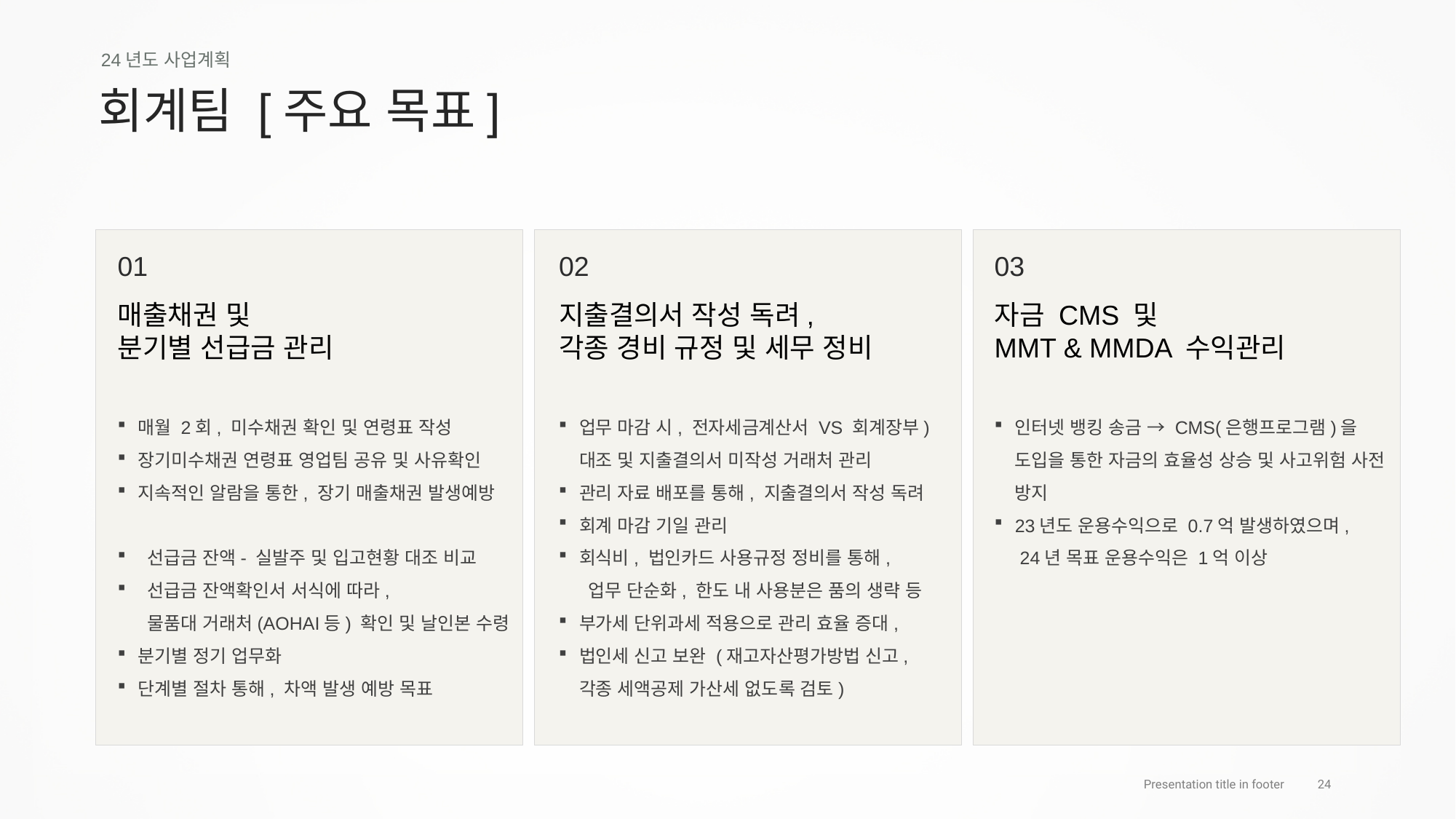

24년도 사업계획
회계팀 [주요 목표]

01
02
03
매출채권 및
분기별 선급금 관리
지출결의서 작성 독려,
각종 경비 규정 및 세무 정비
자금 CMS 및
MMT & MMDA 수익관리
매월 2회, 미수채권 확인 및 연령표 작성
장기미수채권 연령표 영업팀 공유 및 사유확인
지속적인 알람을 통한, 장기 매출채권 발생예방

 선급금 잔액- 실발주 및 입고현황 대조 비교
 선급금 잔액확인서 서식에 따라,
     물품대 거래처(AOHAI등) 확인 및 날인본 수령
분기별 정기 업무화
단계별 절차 통해, 차액 발생 예방 목표
업무 마감 시, 전자세금계산서 VS 회계장부) 대조 및 지출결의서 미작성 거래처 관리
관리 자료 배포를 통해, 지출결의서 작성 독려
회계 마감 기일 관리
회식비, 법인카드 사용규정 정비를 통해,
     업무 단순화, 한도 내 사용분은 품의 생략 등
부가세 단위과세 적용으로 관리 효율 증대,
법인세 신고 보완 (재고자산평가방법 신고, 각종 세액공제 가산세 없도록 검토)
인터넷 뱅킹 송금 → CMS(은행프로그램)을 도입을 통한 자금의 효율성 상승 및 사고위험 사전 방지
23년도 운용수익으로 0.7억 발생하였으며,
     24년 목표 운용수익은 1억 이상